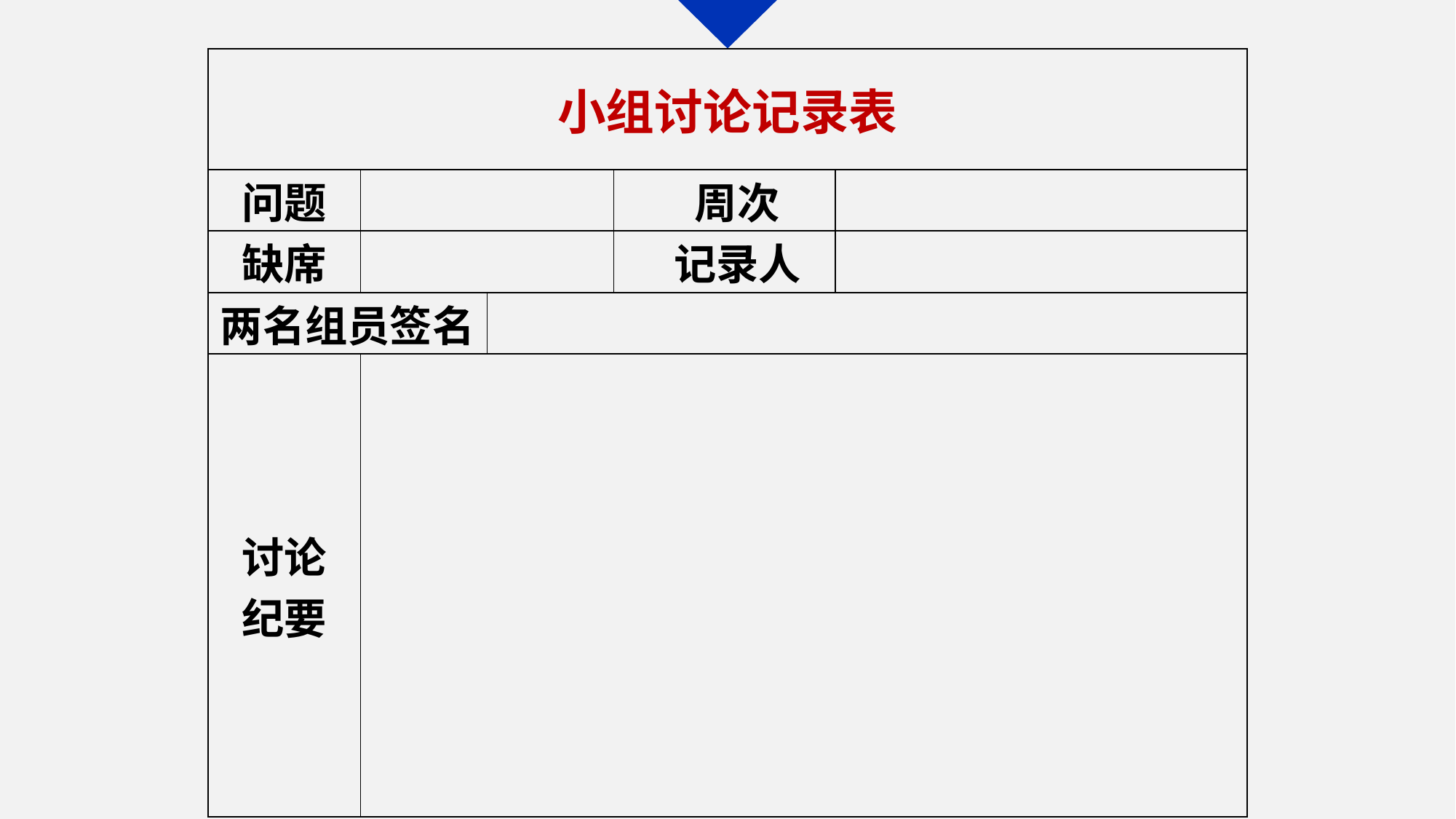

| 小组讨论记录表 |  |  |  |  |
| --- | --- | --- | --- | --- |
| 问题 |  |  | 周次 |  |
| 缺席 |  |  | 记录人 |  |
| 两名组员签名 |  |  |  |  |
| 讨论 纪要 |  |  |  |  |